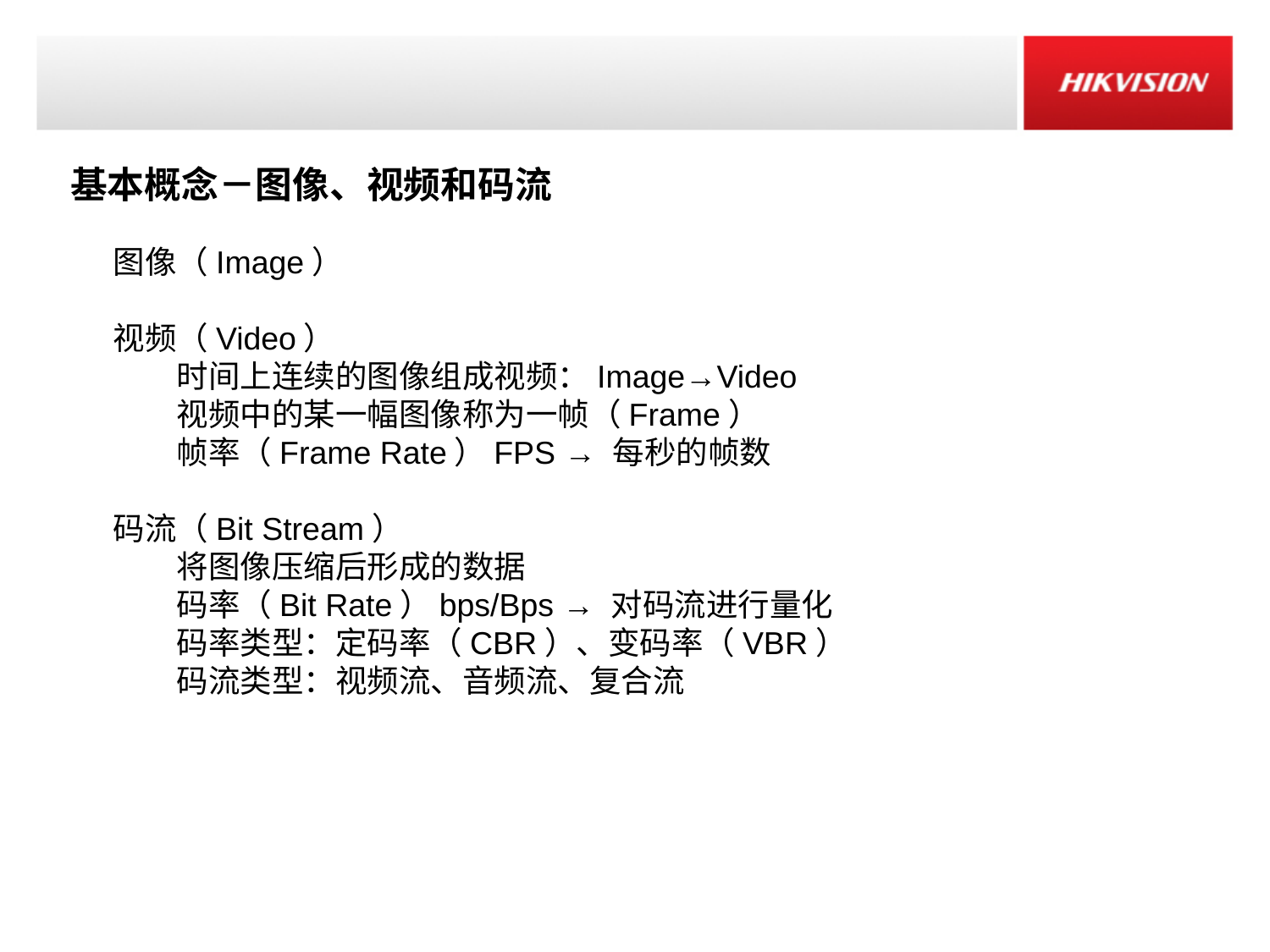

基本概念－图像、视频和码流
图像（Image）

视频（Video）
时间上连续的图像组成视频：Image→Video
视频中的某一幅图像称为一帧（Frame）
帧率（Frame Rate）FPS → 每秒的帧数

码流（Bit Stream）
将图像压缩后形成的数据
码率（Bit Rate）bps/Bps → 对码流进行量化
码率类型：定码率（CBR）、变码率（VBR）
码流类型：视频流、音频流、复合流